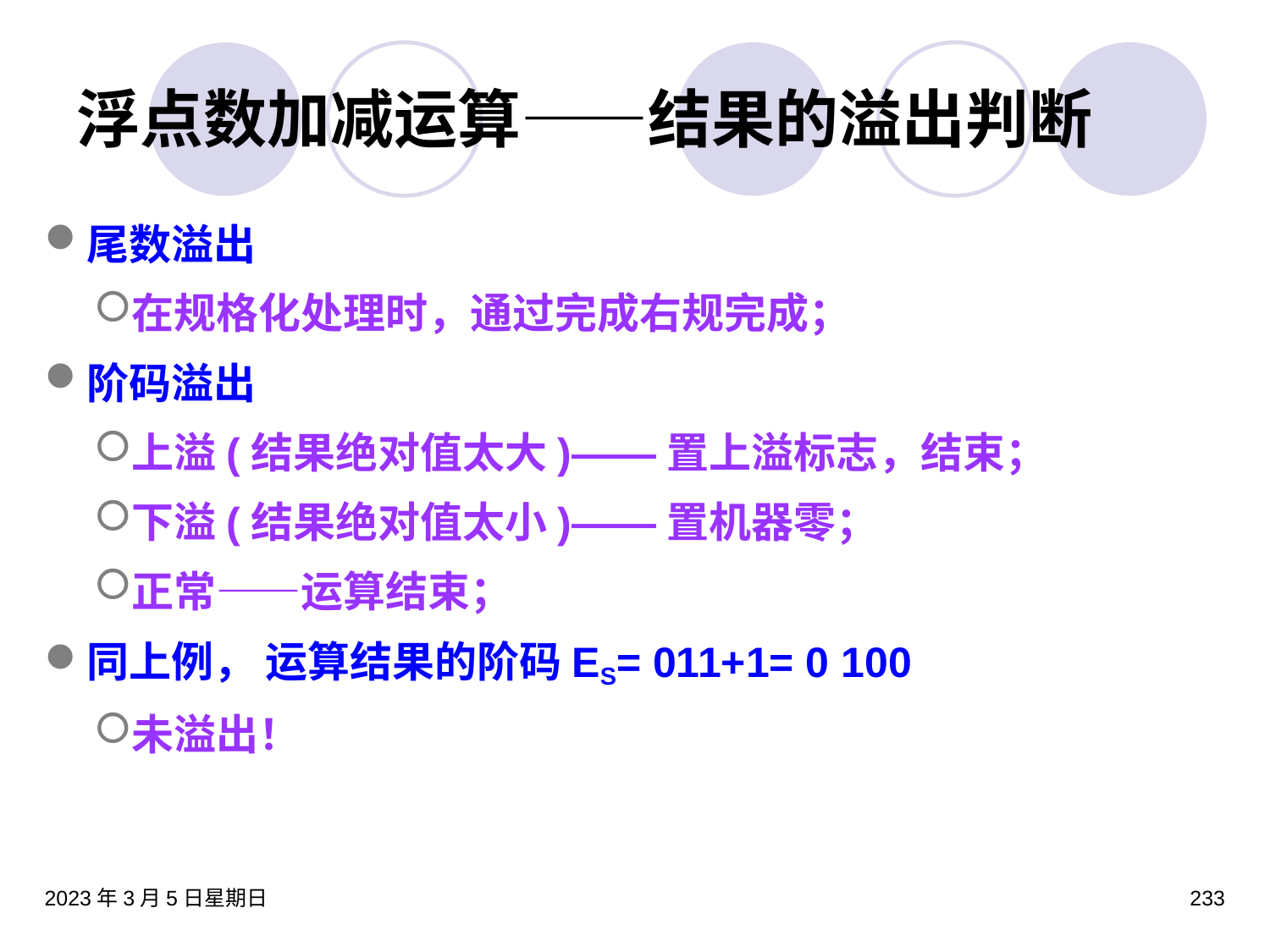

# 浮点数加减运算——结果的溢出判断
尾数溢出
在规格化处理时，通过完成右规完成；
阶码溢出
上溢(结果绝对值太大)——置上溢标志，结束；
下溢(结果绝对值太小)——置机器零；
正常——运算结束；
同上例， 运算结果的阶码ES= 011+1= 0 100
未溢出！
2023年3月5日星期日
233